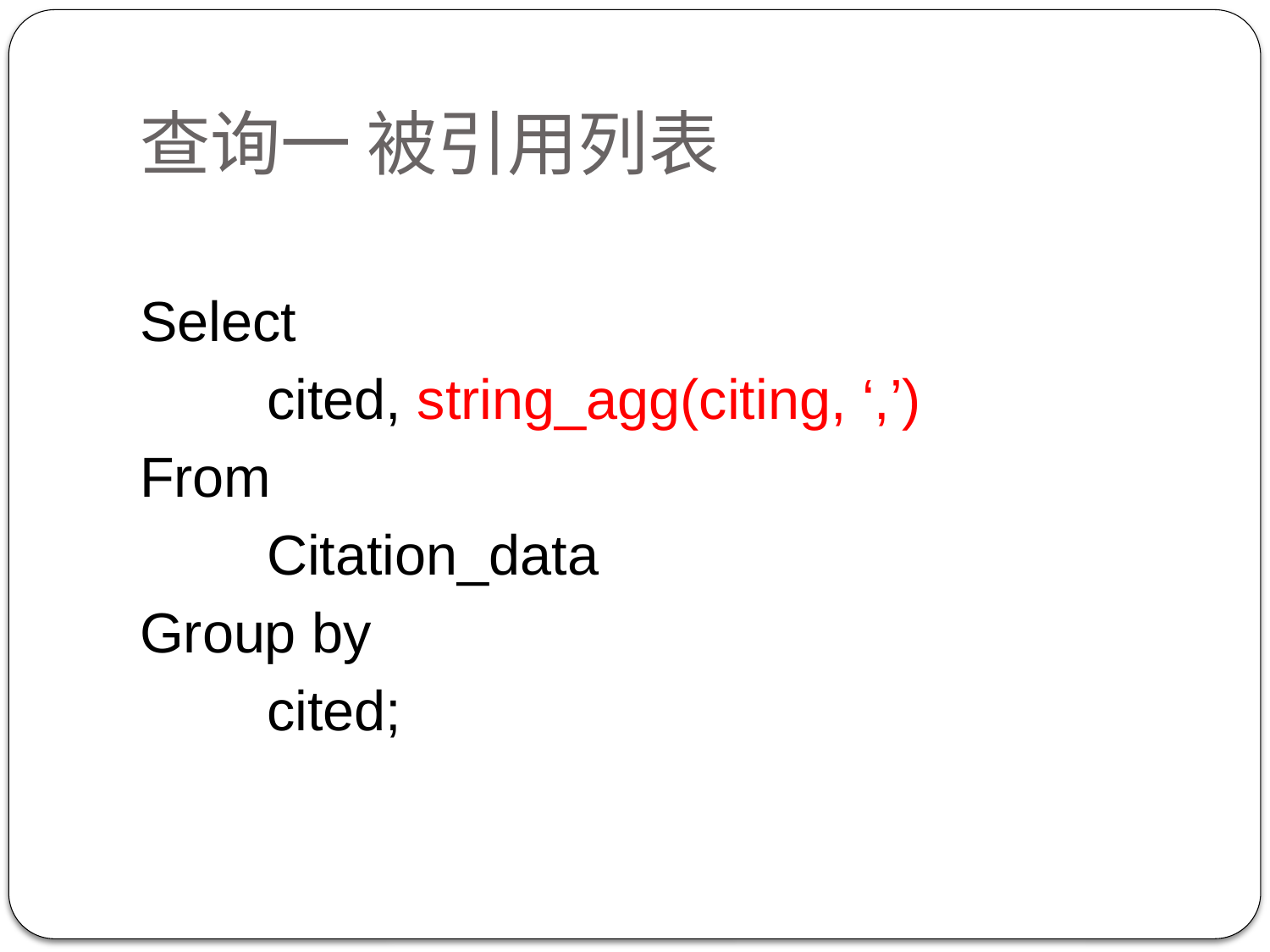

# 查询一 被引用列表

Select
	cited, string_agg(citing, ‘,’)
From
	Citation_data
Group by
	cited;